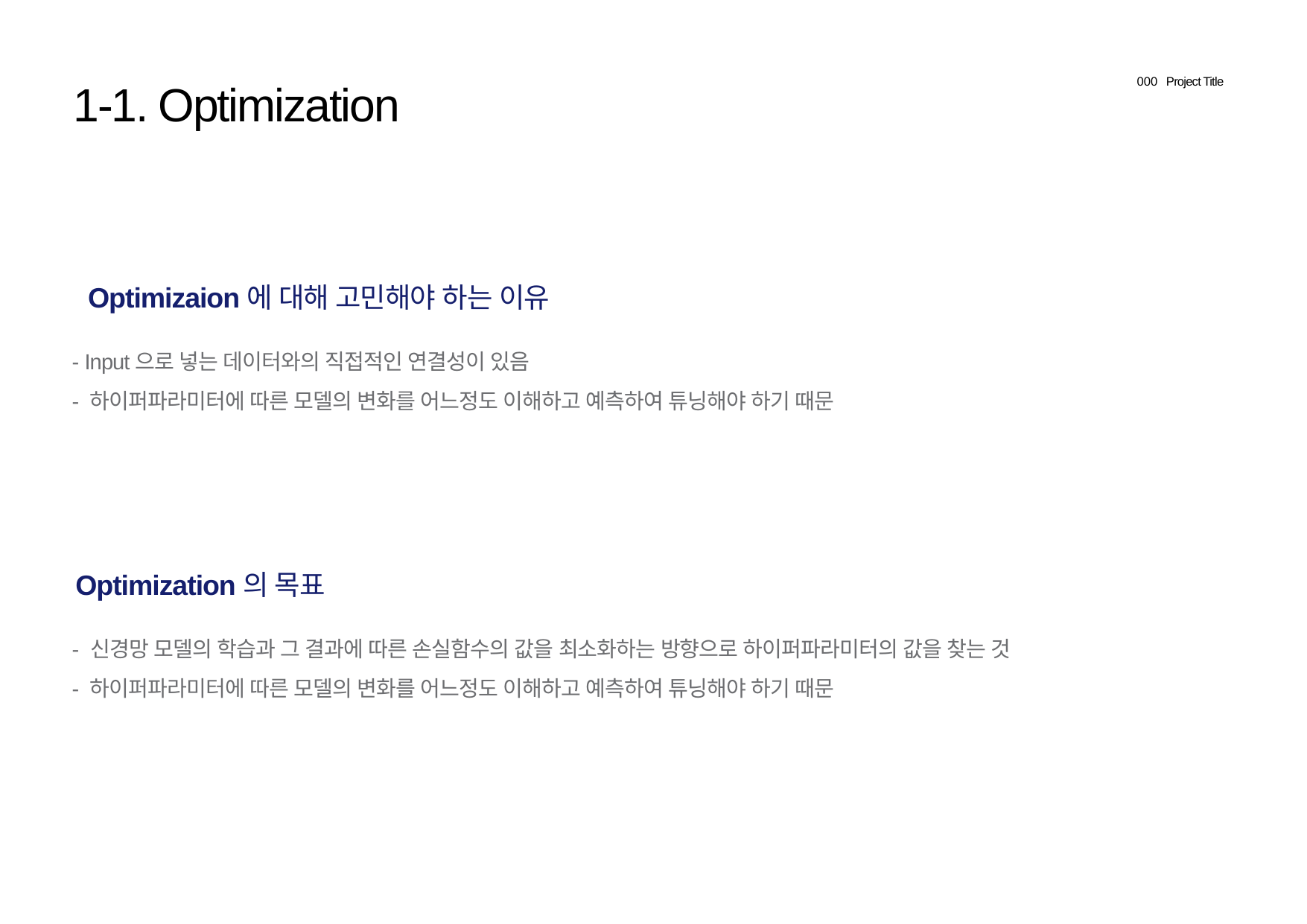

# 1-1. Optimization
000
Project Title
Optimizaion에 대해 고민해야 하는 이유
- Input으로 넣는 데이터와의 직접적인 연결성이 있음
- 하이퍼파라미터에 따른 모델의 변화를 어느정도 이해하고 예측하여 튜닝해야 하기 때문
Optimization의 목표
- 신경망 모델의 학습과 그 결과에 따른 손실함수의 값을 최소화하는 방향으로 하이퍼파라미터의 값을 찾는 것
- 하이퍼파라미터에 따른 모델의 변화를 어느정도 이해하고 예측하여 튜닝해야 하기 때문